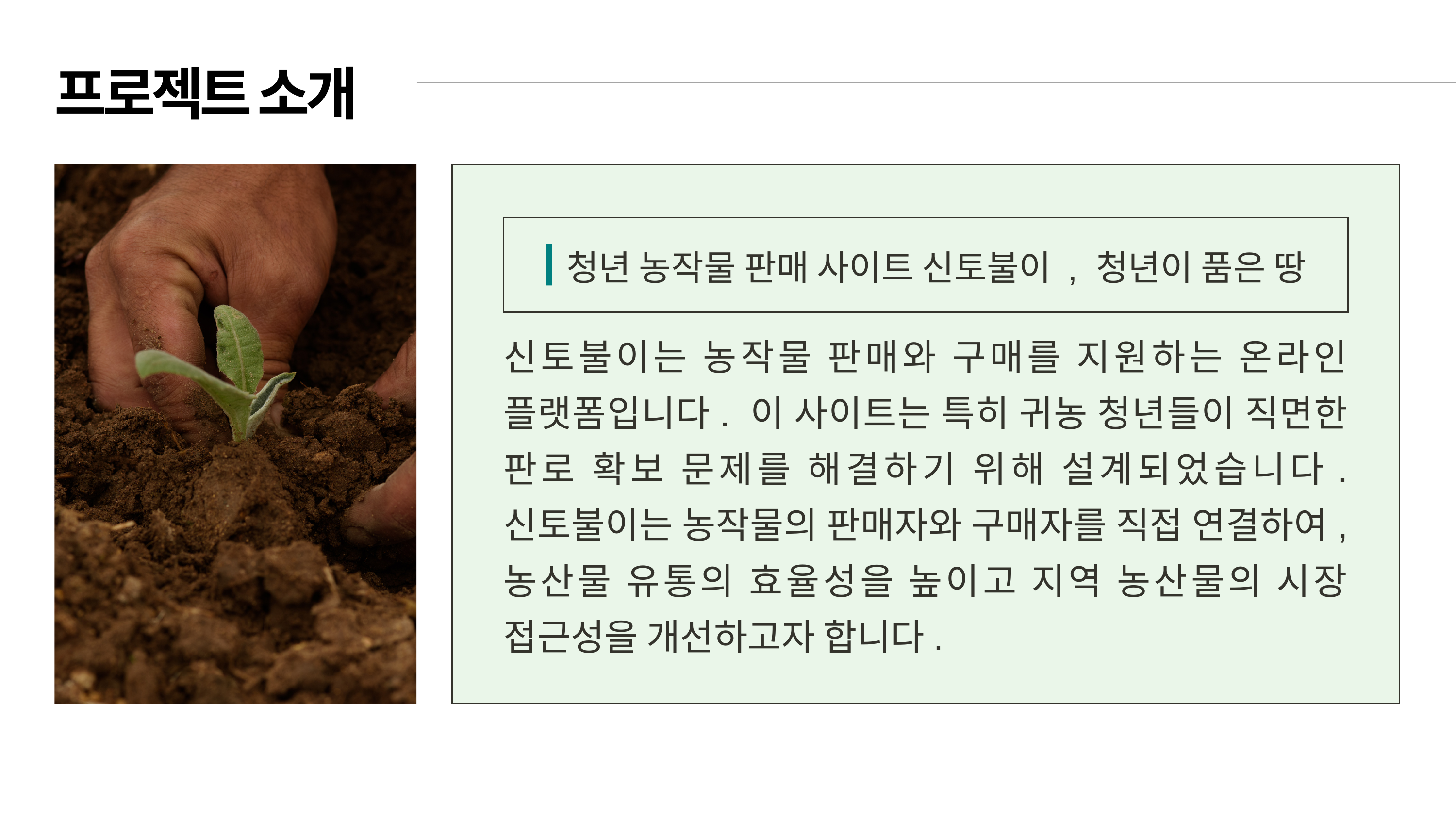

프로젝트 소개

청년 농작물 판매 사이트 신토불이 , 청년이 품은 땅

신토불이는 농작물 판매와 구매를 지원하는 온라인 플랫폼입니다. 이 사이트는 특히 귀농 청년들이 직면한 판로 확보 문제를 해결하기 위해 설계되었습니다. 신토불이는 농작물의 판매자와 구매자를 직접 연결하여, 농산물 유통의 효율성을 높이고 지역 농산물의 시장 접근성을 개선하고자 합니다.